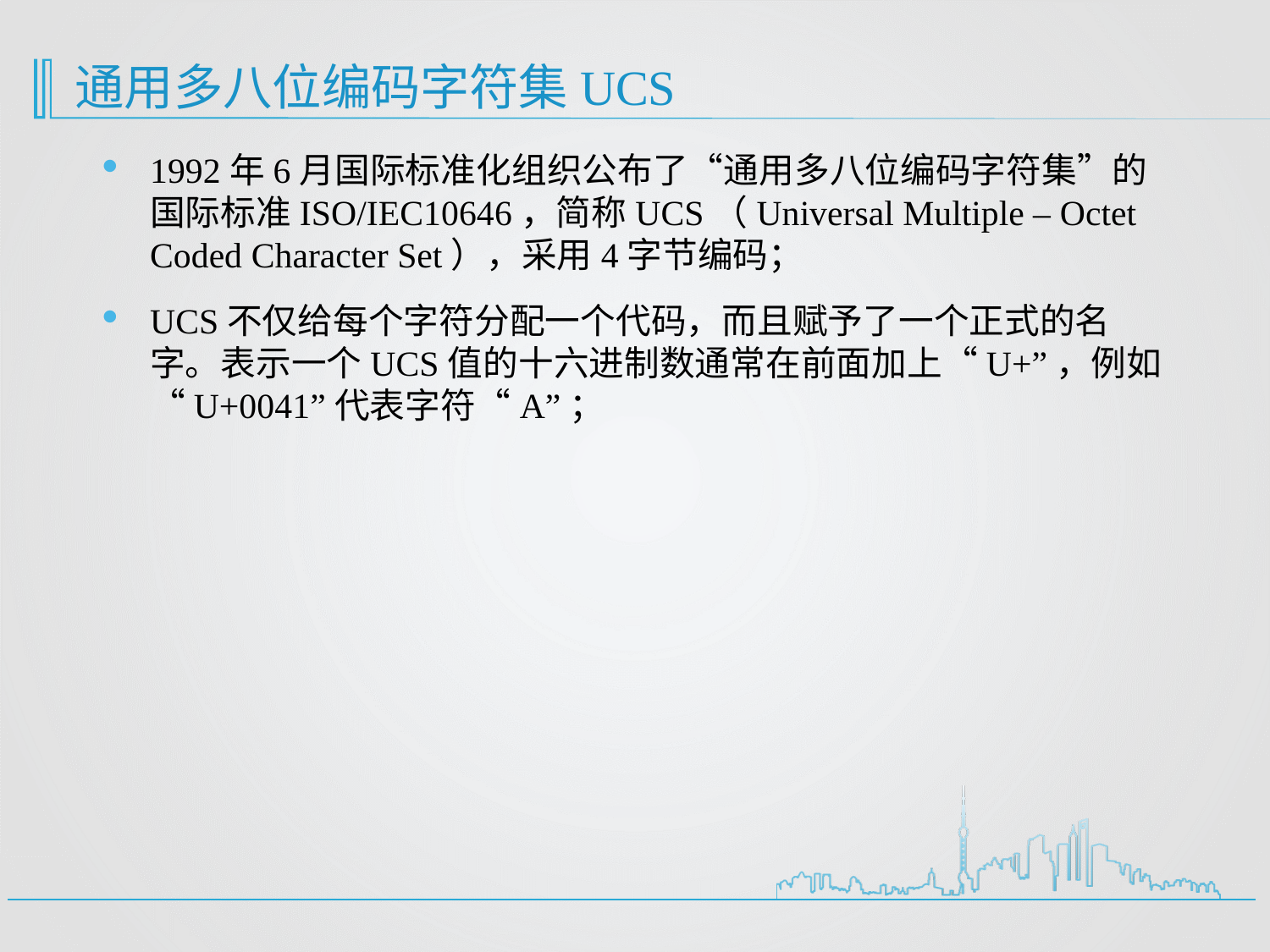

# 通用多八位编码字符集UCS
1992年6月国际标准化组织公布了“通用多八位编码字符集”的国际标准ISO/IEC10646，简称UCS（Universal Multiple – Octet Coded Character Set），采用4字节编码；
UCS不仅给每个字符分配一个代码，而且赋予了一个正式的名字。表示一个UCS值的十六进制数通常在前面加上“U+”，例如“U+0041”代表字符“A”；